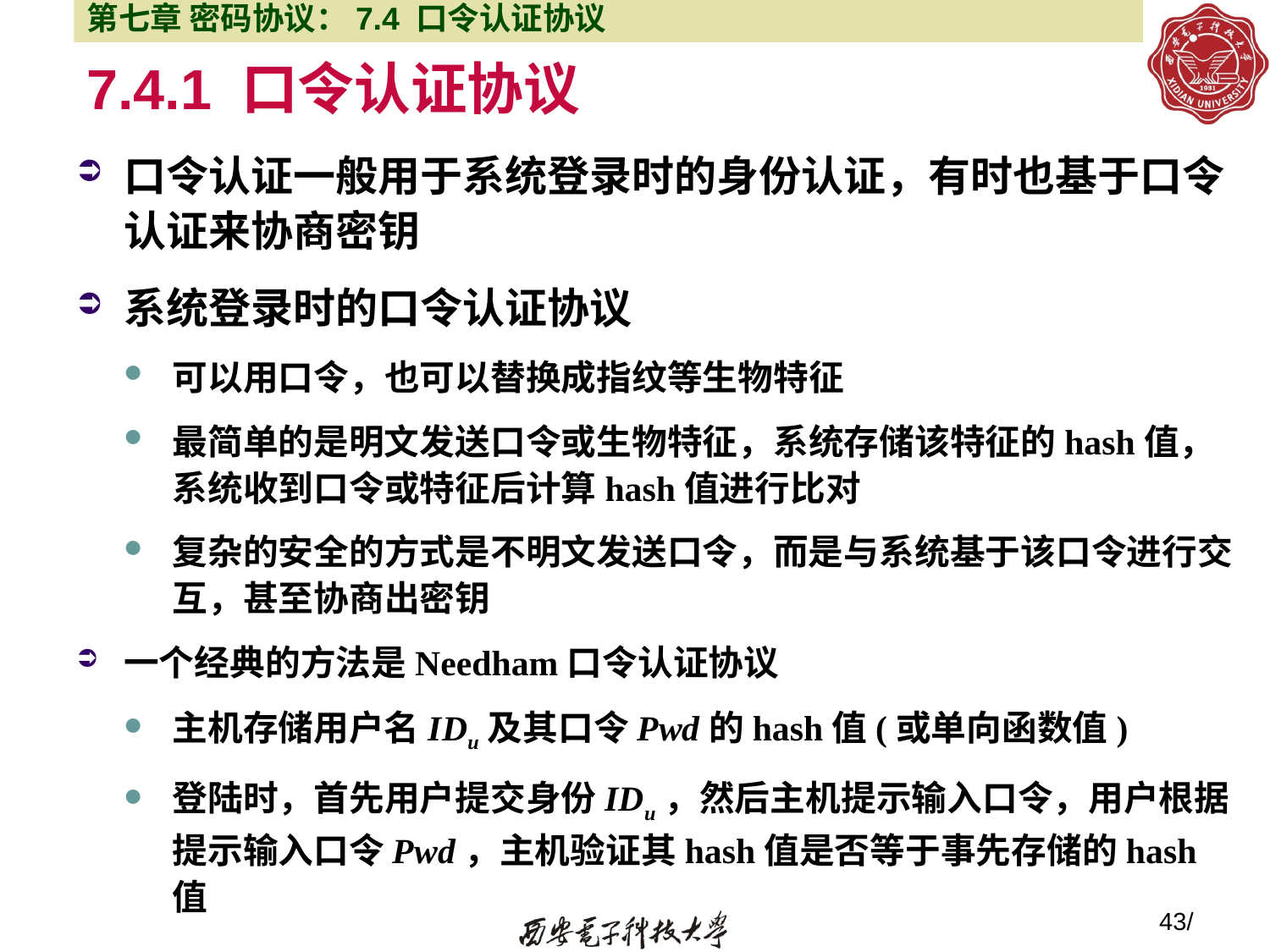

第七章 密码协议：7.4 口令认证协议
# 7.4.1 口令认证协议
口令认证一般用于系统登录时的身份认证，有时也基于口令认证来协商密钥
系统登录时的口令认证协议
可以用口令，也可以替换成指纹等生物特征
最简单的是明文发送口令或生物特征，系统存储该特征的hash值，系统收到口令或特征后计算hash值进行比对
复杂的安全的方式是不明文发送口令，而是与系统基于该口令进行交互，甚至协商出密钥
一个经典的方法是Needham口令认证协议
主机存储用户名IDu及其口令Pwd的hash值(或单向函数值)
登陆时，首先用户提交身份IDu，然后主机提示输入口令，用户根据提示输入口令Pwd，主机验证其hash值是否等于事先存储的hash值
43/